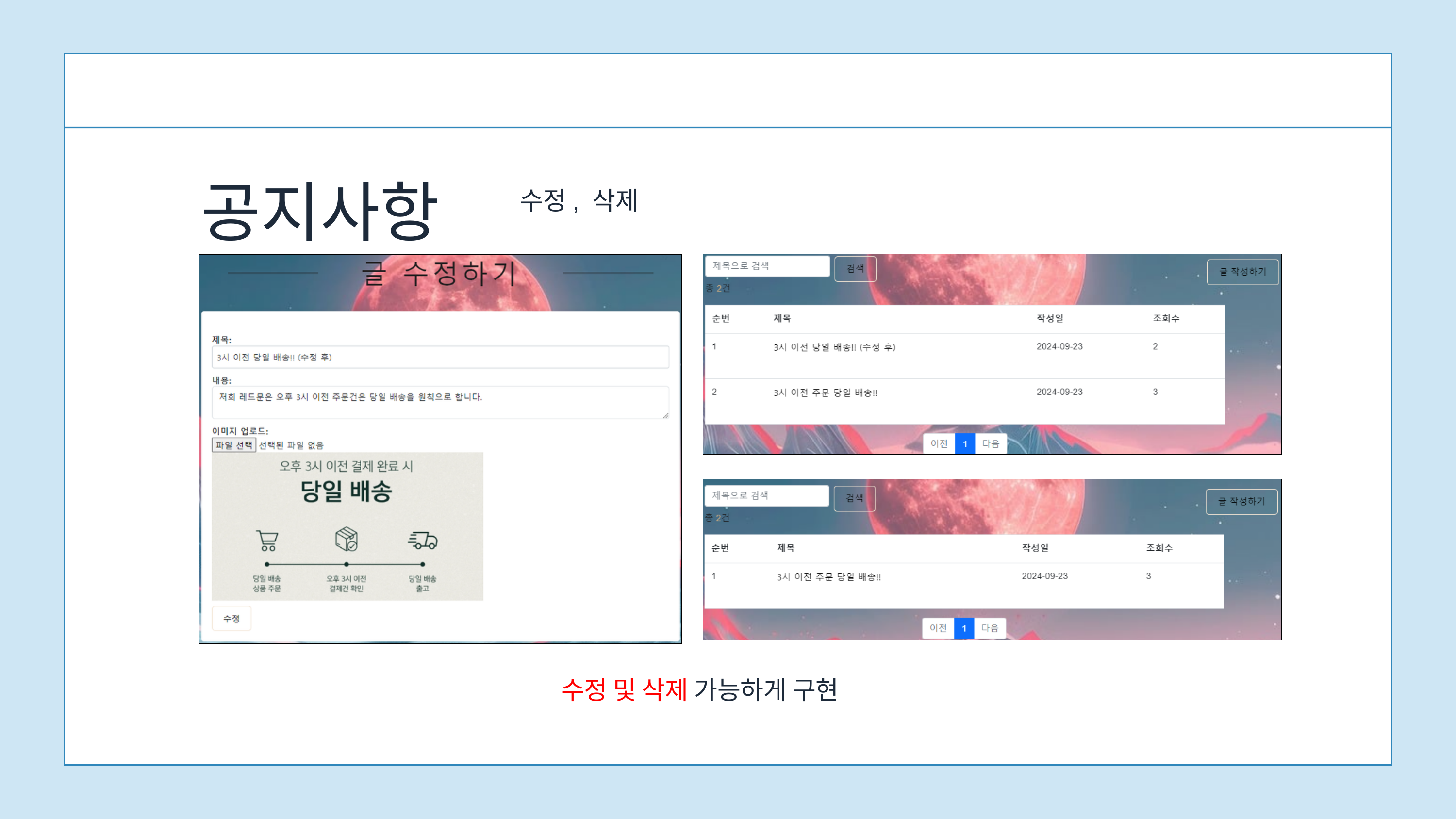

공지사항

수정, 삭제

수정 및 삭제 가능하게 구현